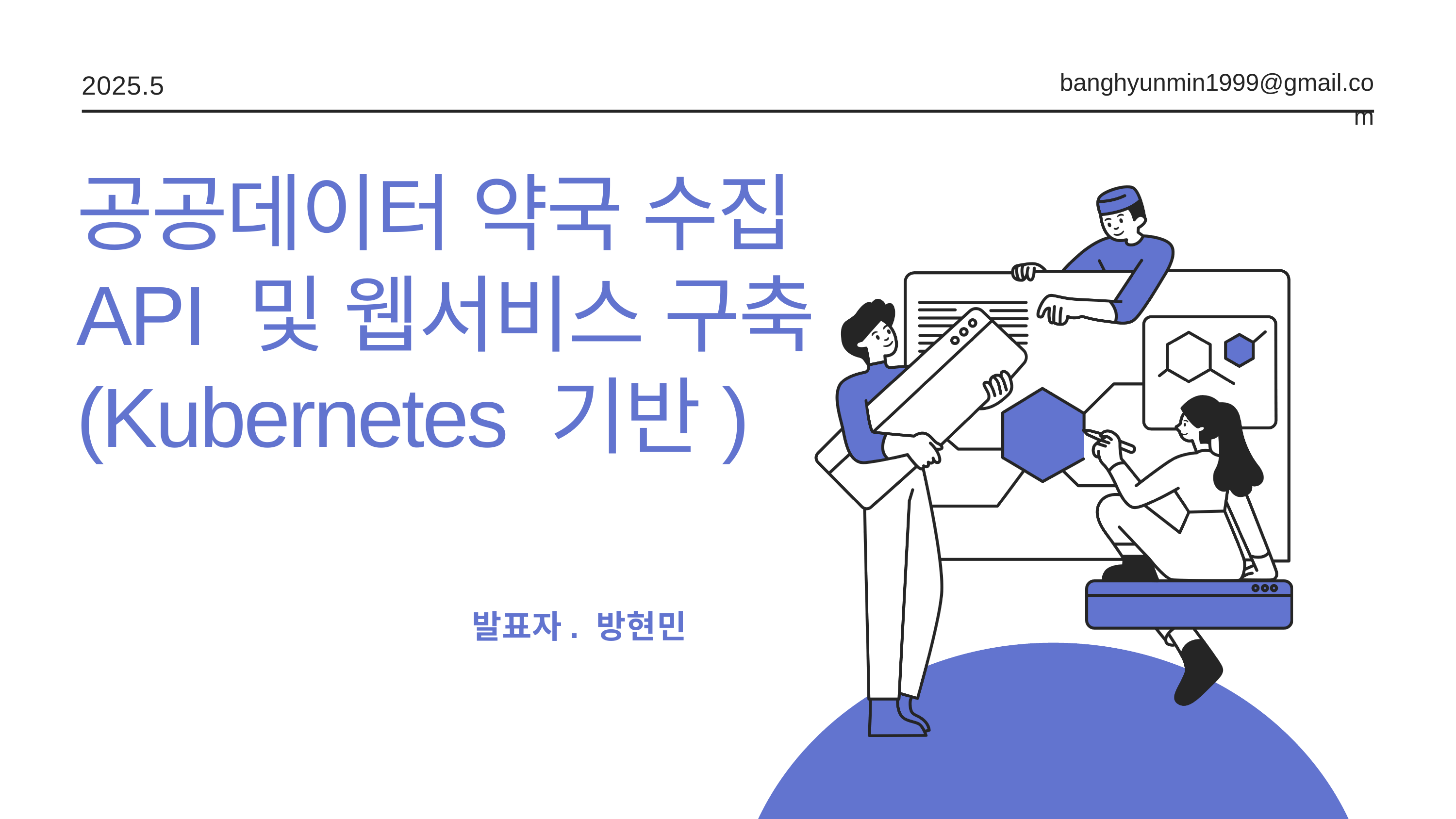

banghyunmin1999@gmail.com
2025.5

공공데이터 약국 수집 API 및 웹서비스 구축 (Kubernetes 기반)

발표자. 방현민